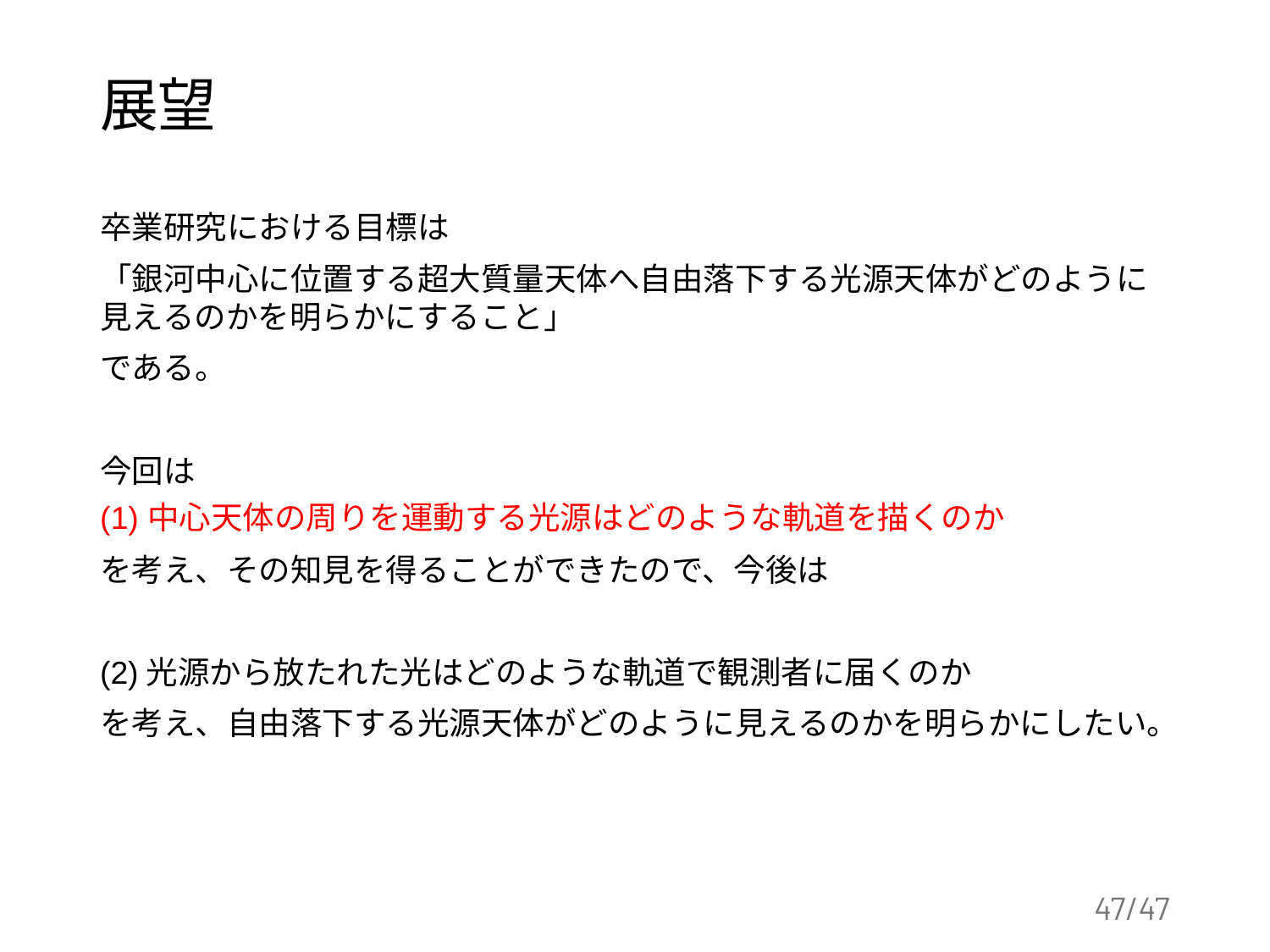

# 展望
卒業研究における目標は
「銀河中心に位置する超大質量天体へ自由落下する光源天体がどのように見えるのかを明らかにすること」
である。

今回は
中心天体の周りを運動する光源はどのような軌道を描くのか
を考え、その知見を得ることができたので、今後は

(2)光源から放たれた光はどのような軌道で観測者に届くのか
を考え、自由落下する光源天体がどのように見えるのかを明らかにしたい。
47/47